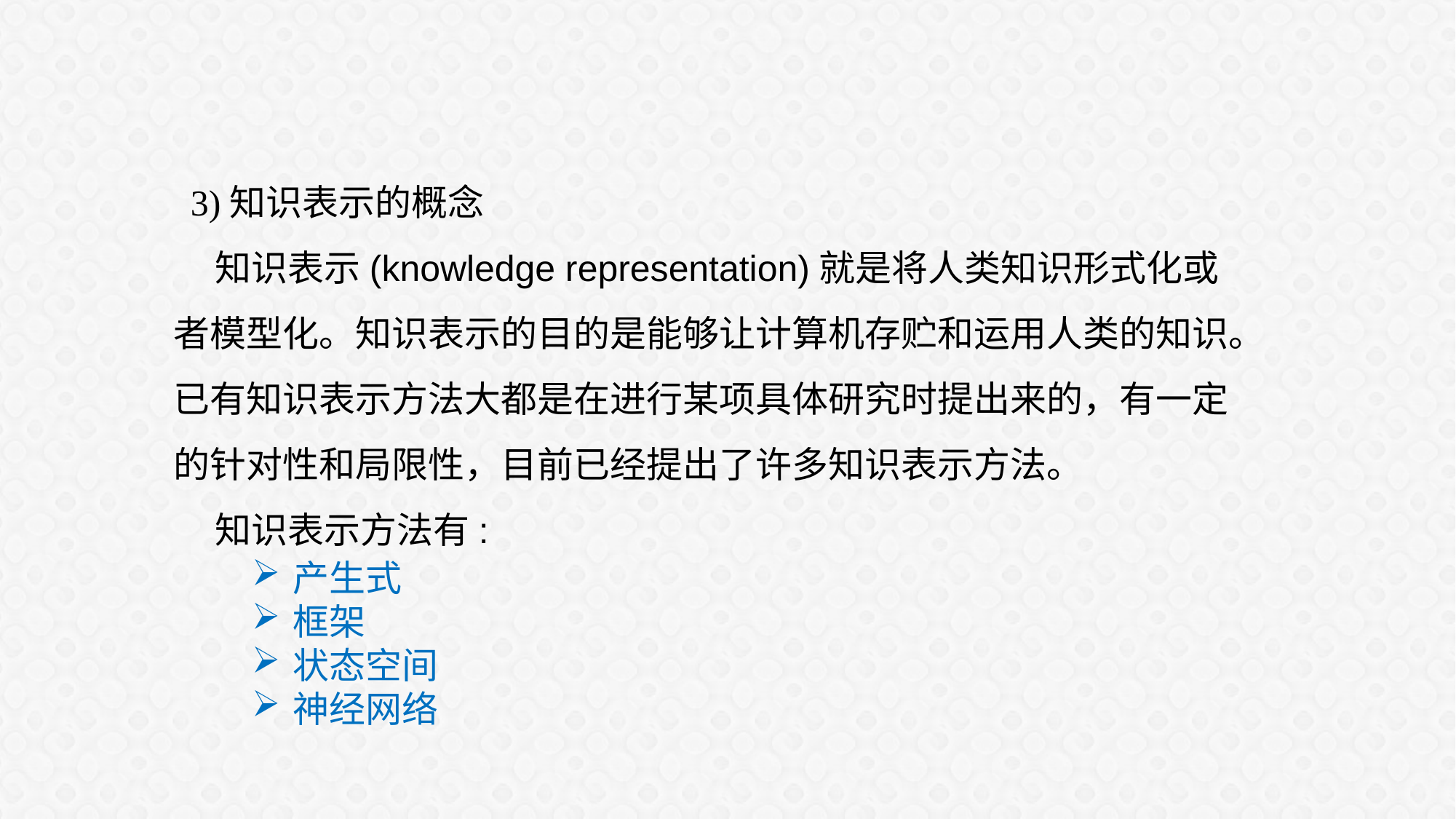

3)知识表示的概念
    知识表示(knowledge representation)就是将人类知识形式化或者模型化。知识表示的目的是能够让计算机存贮和运用人类的知识。已有知识表示方法大都是在进行某项具体研究时提出来的，有一定的针对性和局限性，目前已经提出了许多知识表示方法。
    知识表示方法有:

产生式
框架
状态空间
神经网络